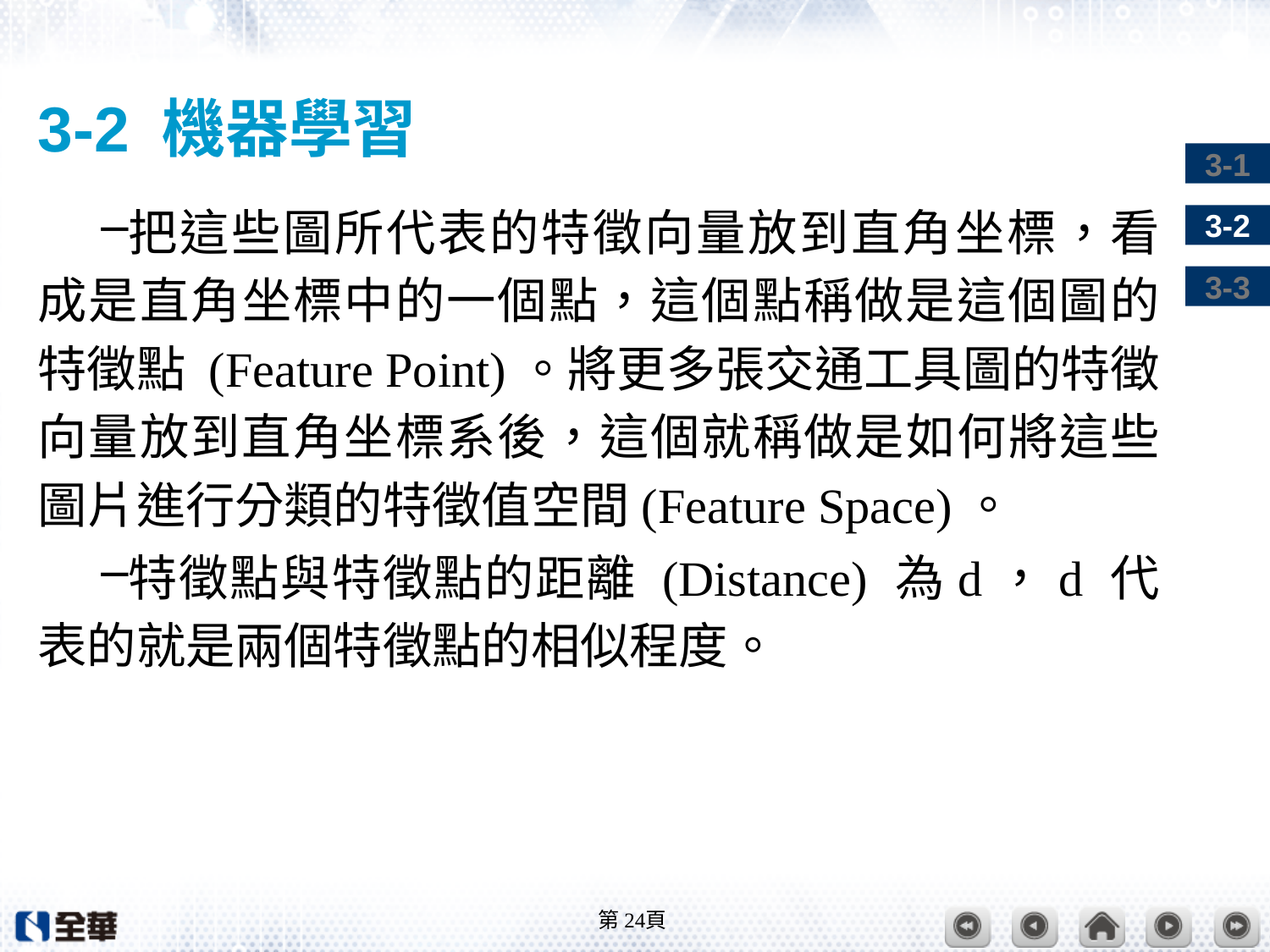

# 3-2 機器學習
把這些圖所代表的特徵向量放到直角坐標，看成是直角坐標中的一個點，這個點稱做是這個圖的特徵點 (Feature Point)。將更多張交通工具圖的特徵向量放到直角坐標系後，這個就稱做是如何將這些圖片進行分類的特徵值空間(Feature Space)。
特徵點與特徵點的距離 (Distance) 為d，d 代表的就是兩個特徵點的相似程度。